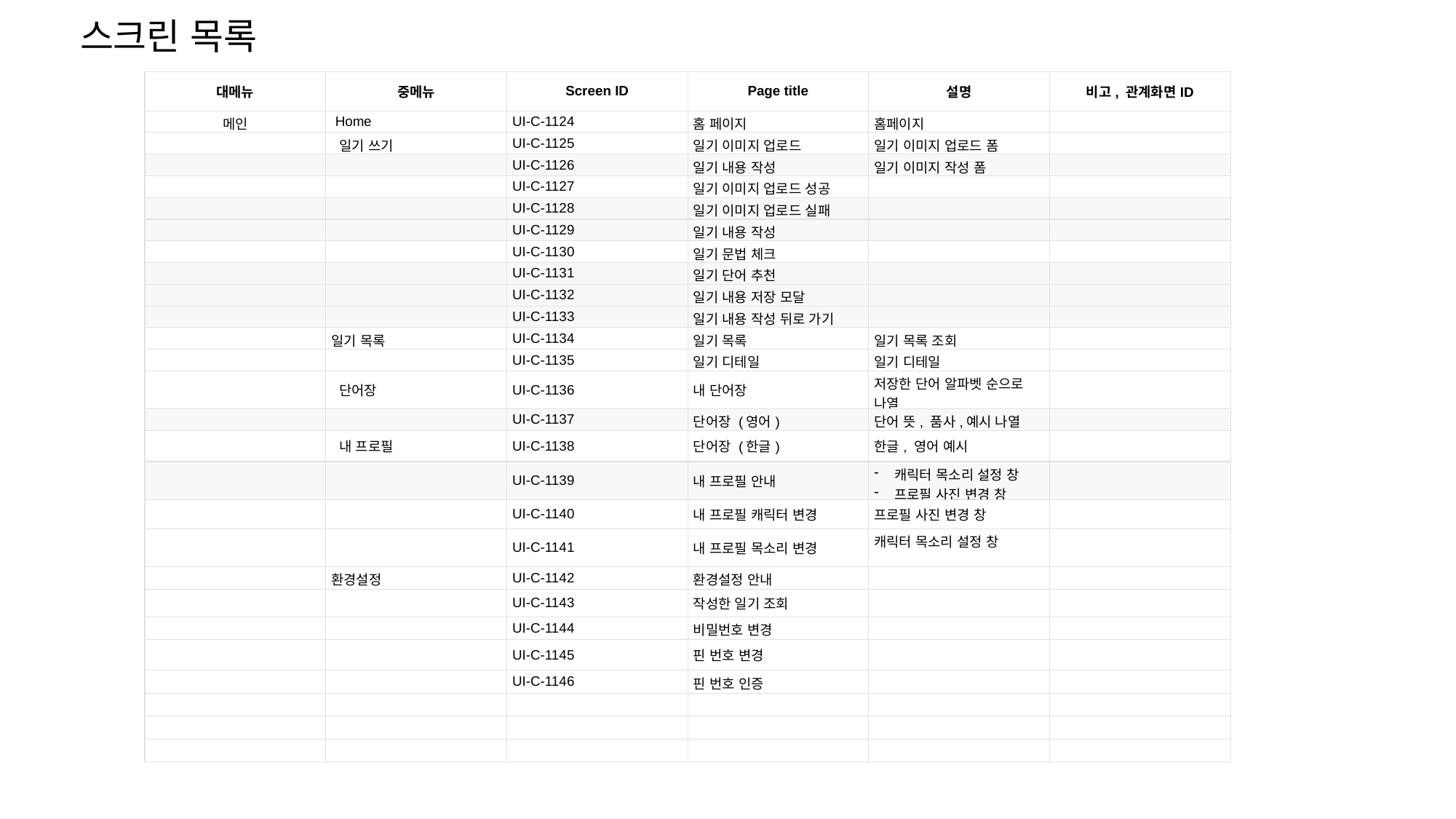

스크린 목록
| 대메뉴 | 중메뉴 | Screen ID | Page title | 설명 | 비고, 관계화면ID |
| --- | --- | --- | --- | --- | --- |
| 메인 | Home | UI-C-1124 | 홈 페이지 | 홈페이지 |  |
|  | 일기 쓰기 | UI-C-1125 | 일기 이미지 업로드 | 일기 이미지 업로드 폼 |  |
|  |  | UI-C-1126 | 일기 내용 작성 | 일기 이미지 작성 폼 |  |
|  |  | UI-C-1127 | 일기 이미지 업로드 성공 |  |  |
|  |  | UI-C-1128 | 일기 이미지 업로드 실패 |  |  |
|  |  | UI-C-1129 | 일기 내용 작성 |  |  |
|  |  | UI-C-1130 | 일기 문법 체크 |  |  |
|  |  | UI-C-1131 | 일기 단어 추천 |  |  |
|  |  | UI-C-1132 | 일기 내용 저장 모달 |  |  |
|  |  | UI-C-1133 | 일기 내용 작성 뒤로 가기 |  |  |
|  | 일기 목록 | UI-C-1134 | 일기 목록 | 일기 목록 조회 |  |
|  |  | UI-C-1135 | 일기 디테일 | 일기 디테일 |  |
|  | 단어장 | UI-C-1136 | 내 단어장 | 저장한 단어 알파벳 순으로 나열 |  |
|  |  | UI-C-1137 | 단어장 (영어) | 단어 뜻, 품사,예시 나열 |  |
|  | 내 프로필 | UI-C-1138 | 단어장 (한글) | 한글, 영어 예시 |  |
|  |  | UI-C-1139 | 내 프로필 안내 | 캐릭터 목소리 설정 창 프로필 사진 변경 창 |  |
|  |  | UI-C-1140 | 내 프로필 캐릭터 변경 | 프로필 사진 변경 창 |  |
|  |  | UI-C-1141 | 내 프로필 목소리 변경 | 캐릭터 목소리 설정 창 |  |
|  | 환경설정 | UI-C-1142 | 환경설정 안내 |  |  |
|  |  | UI-C-1143 | 작성한 일기 조회 |  |  |
|  |  | UI-C-1144 | 비밀번호 변경 |  |  |
|  |  | UI-C-1145 | 핀 번호 변경 |  |  |
|  |  | UI-C-1146 | 핀 번호 인증 |  |  |
|  |  |  |  |  |  |
|  |  |  |  |  |  |
|  |  |  |  |  |  |